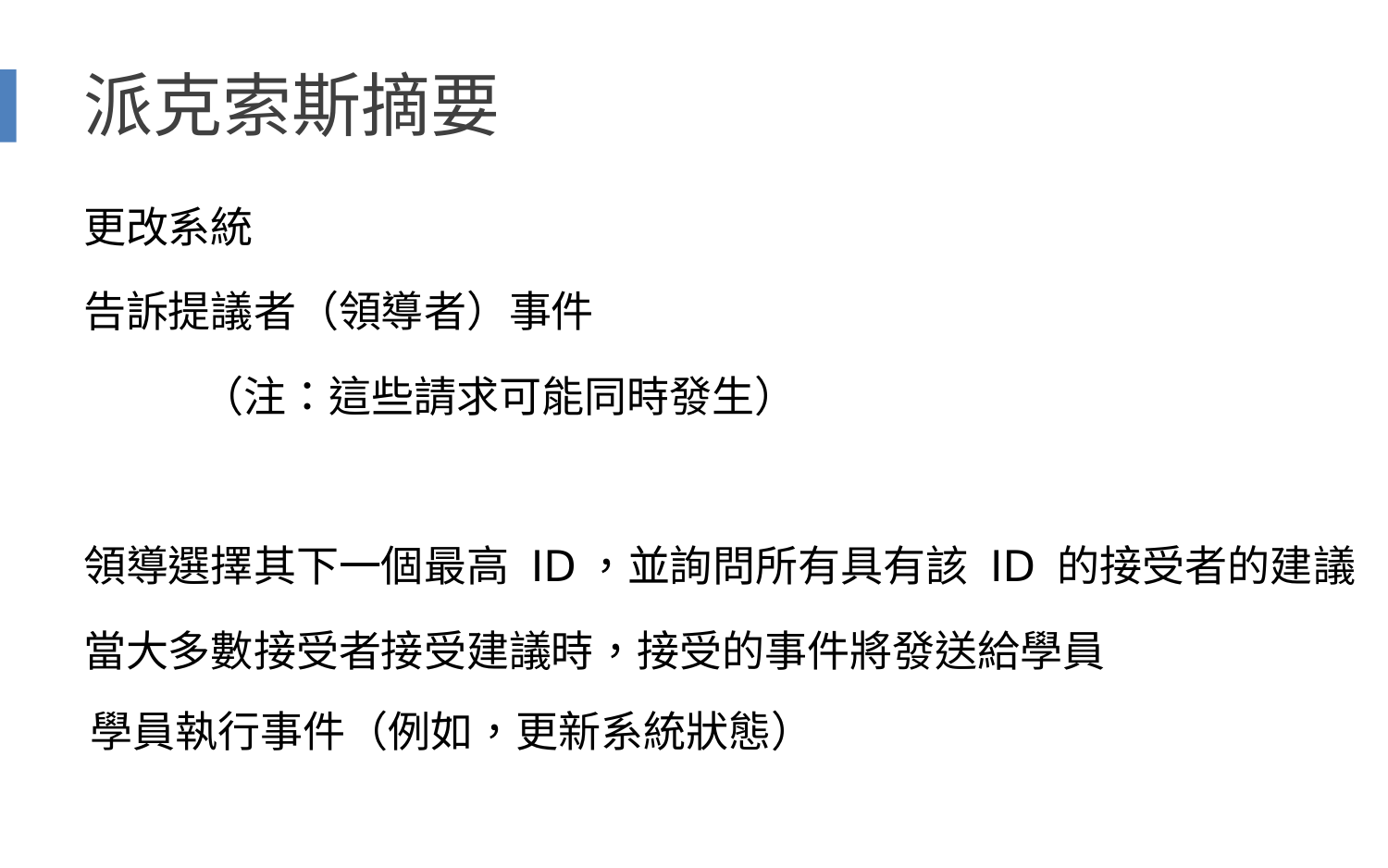

# 派克索斯摘要
更改系統
告訴提議者（領導者）事件
	（注：這些請求可能同時發生）

領導選擇其下一個最高 ID，並詢問所有具有該 ID 的接受者的建議
當大多數接受者接受建議時，接受的事件將發送給學員
學員執行事件（例如，更新系統狀態）